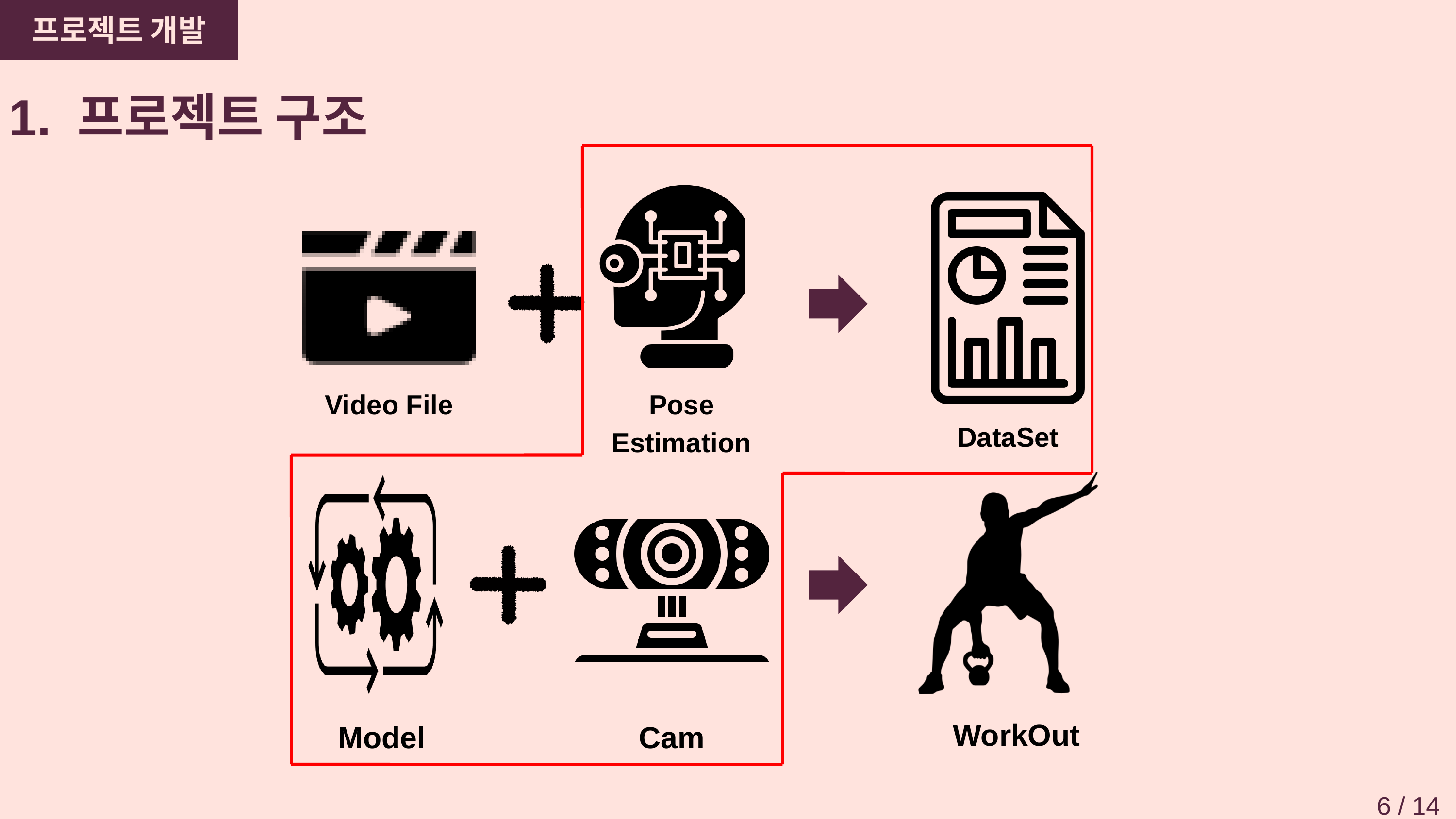

프로젝트 개발
1. 프로젝트 구조

Video File
Pose Estimation
DataSet

WorkOut
Model
Cam

6 / 14